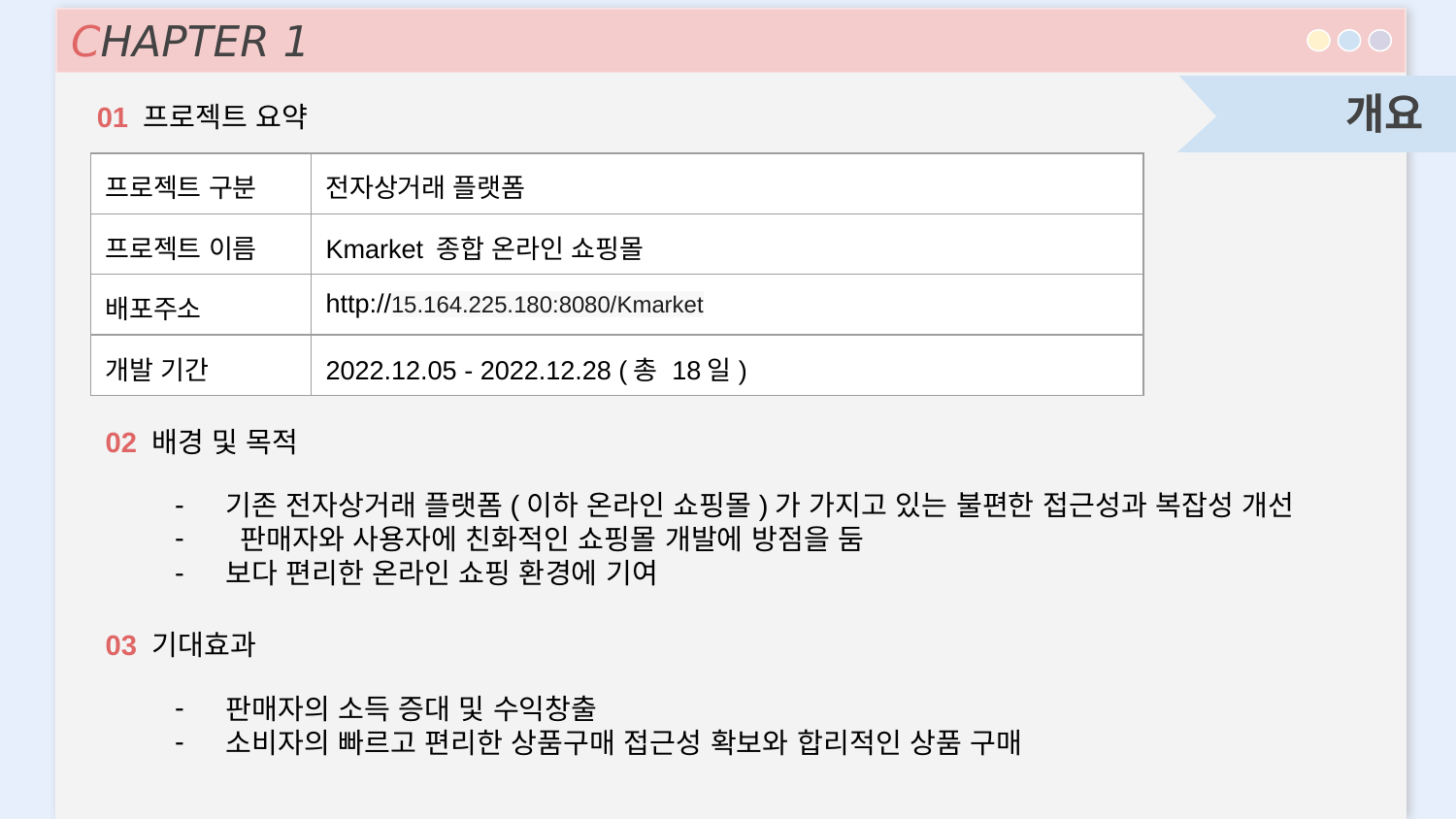

CHAPTER 1

개요

01 프로젝트 요약
| 프로젝트 구분 | 전자상거래 플랫폼 |
| --- | --- |
| 프로젝트 이름 | Kmarket 종합 온라인 쇼핑몰 |
| 배포주소 | http://15.164.225.180:8080/Kmarket |
| 개발 기간 | 2022.12.05 - 2022.12.28 (총 18일) |
02 배경 및 목적
기존 전자상거래 플랫폼(이하 온라인 쇼핑몰)가 가지고 있는 불편한 접근성과 복잡성 개선
 판매자와 사용자에 친화적인 쇼핑몰 개발에 방점을 둠
보다 편리한 온라인 쇼핑 환경에 기여
03 기대효과
판매자의 소득 증대 및 수익창출
소비자의 빠르고 편리한 상품구매 접근성 확보와 합리적인 상품 구매